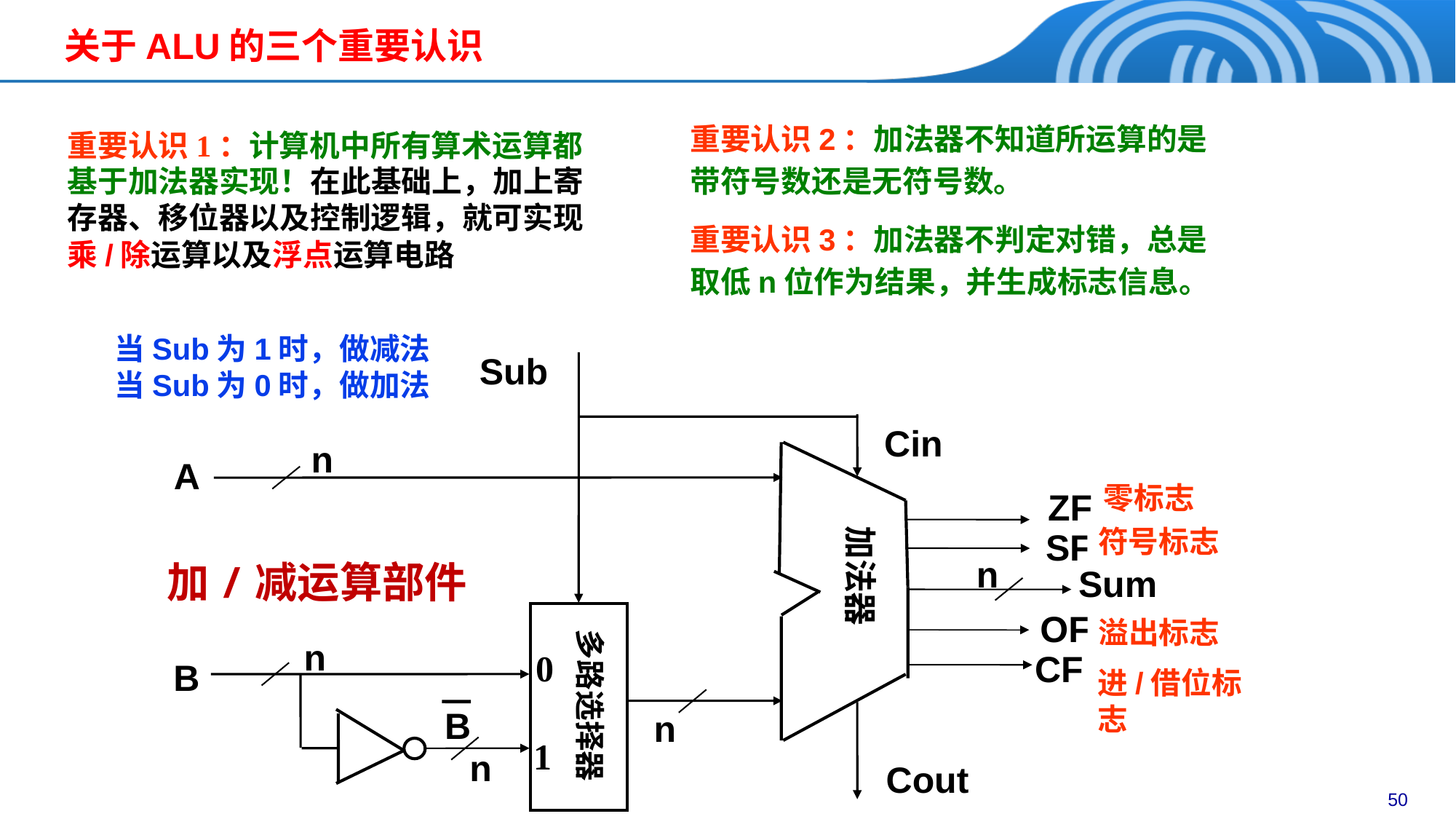

# 关于ALU的三个重要认识
重要认识2：加法器不知道所运算的是带符号数还是无符号数。

重要认识3：加法器不判定对错，总是取低n位作为结果，并生成标志信息。
重要认识1：计算机中所有算术运算都基于加法器实现！在此基础上，加上寄存器、移位器以及控制逻辑，就可实现乘/除运算以及浮点运算电路

当Sub为1时，做减法
当Sub为0时，做加法
Sub

Cin

n

A

ZF

SF

n

加/减运算部件
Sum

加法器

OF

n

0
CF
B

多路选择器
B

n

1

n

Cout
零标志
符号标志
溢出标志
进/借位标志